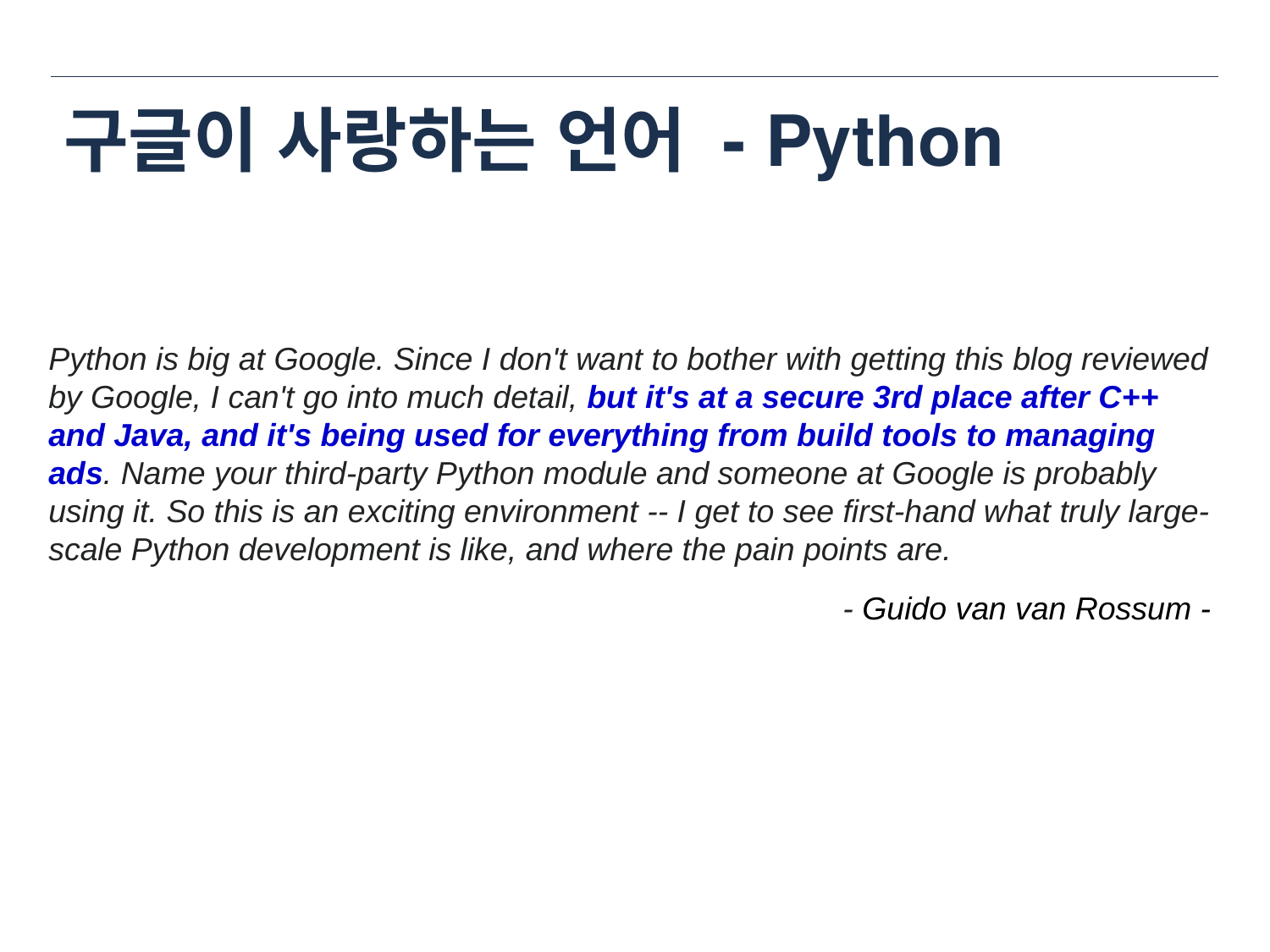

# 구글이 사랑하는 언어 - Python
Python is big at Google. Since I don't want to bother with getting this blog reviewed by Google, I can't go into much detail, but it's at a secure 3rd place after C++ and Java, and it's being used for everything from build tools to managing ads. Name your third-party Python module and someone at Google is probably using it. So this is an exciting environment -- I get to see first-hand what truly large-scale Python development is like, and where the pain points are.
- Guido van van Rossum -